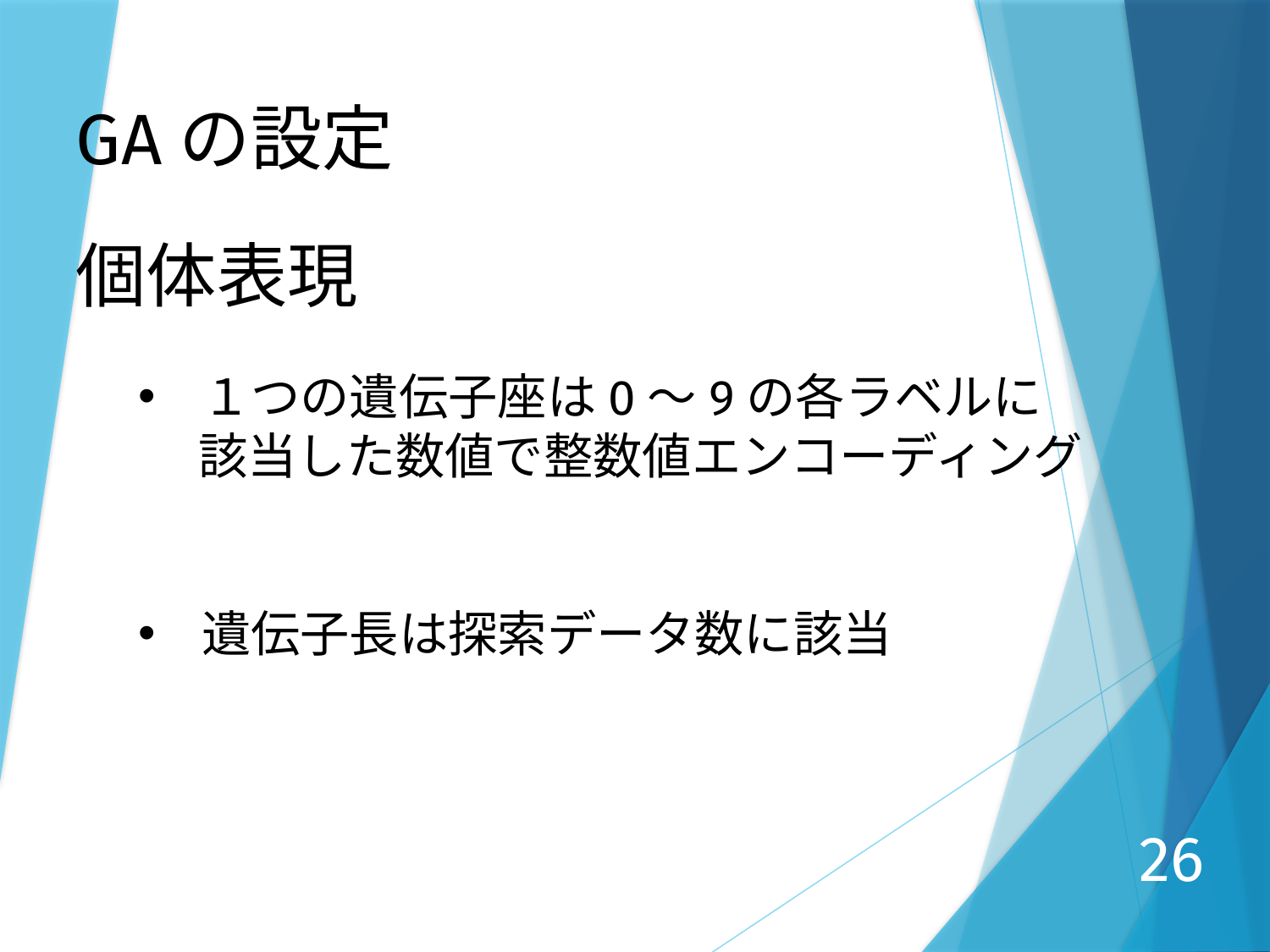

GAの設定
個体表現

１つの遺伝子座は0～9の各ラベルに
　 該当した数値で整数値エンコーディング

遺伝子長は探索データ数に該当
26